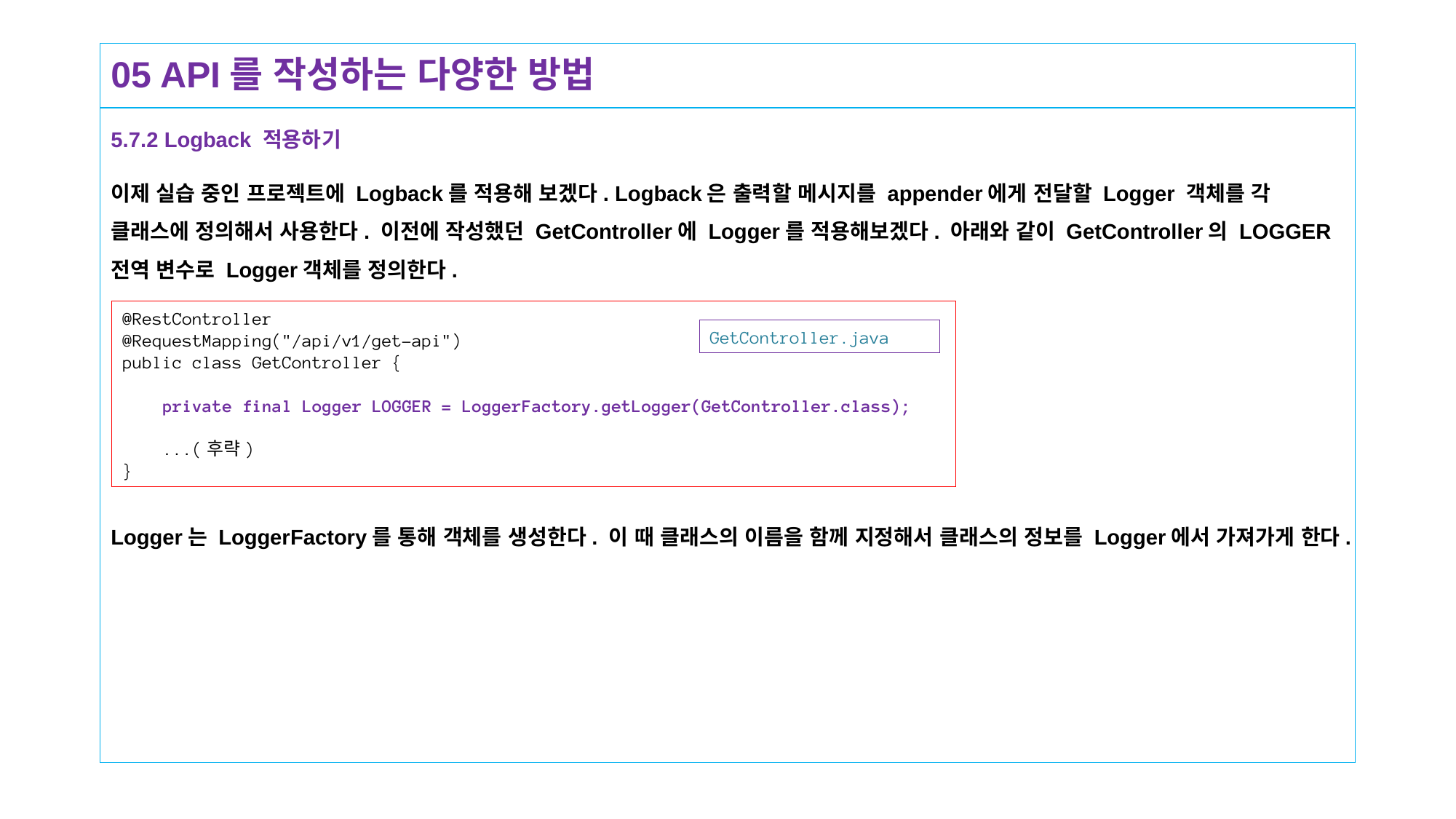

# 05 API를 작성하는 다양한 방법
5.7.2 Logback 적용하기
이제 실습 중인 프로젝트에 Logback를 적용해 보겠다. Logback은 출력할 메시지를 appender에게 전달할 Logger 객체를 각 클래스에 정의해서 사용한다. 이전에 작성했던 GetController에 Logger를 적용해보겠다. 아래와 같이 GetController의 LOGGER 전역 변수로 Logger객체를 정의한다.

Logger는 LoggerFactory를 통해 객체를 생성한다. 이 때 클래스의 이름을 함께 지정해서 클래스의 정보를 Logger에서 가져가게 한다.
@RestController
@RequestMapping("/api/v1/get-api")
public class GetController {

    private final Logger LOGGER = LoggerFactory.getLogger(GetController.class);

    ...(후략)
}
GetController.java